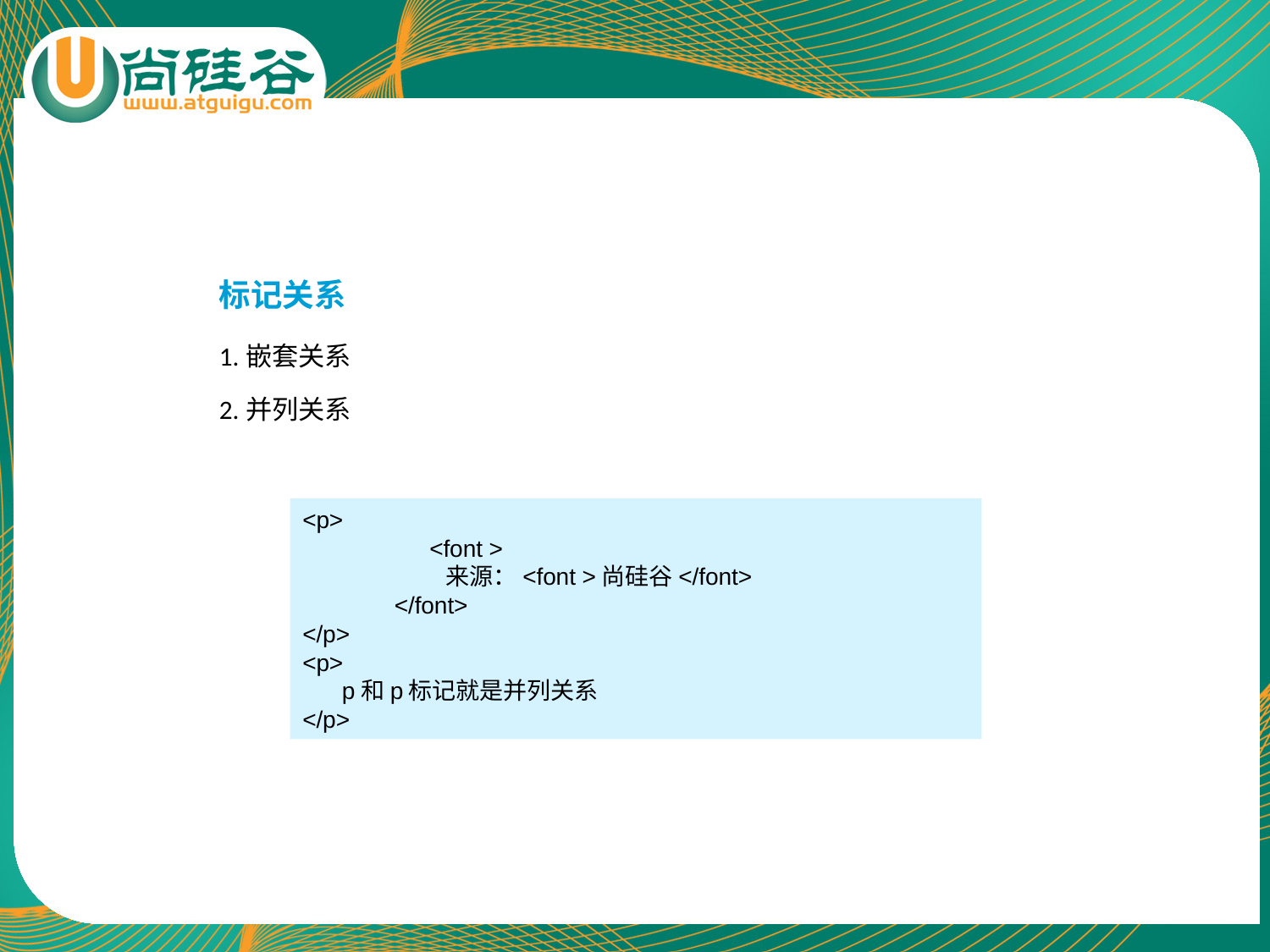

标记关系
# 1.嵌套关系
2.并列关系

<p>
	<font >
    	  来源：<font >尚硅谷</font>
              </font>
</p>
<p>
      p和p标记就是并列关系
</p>